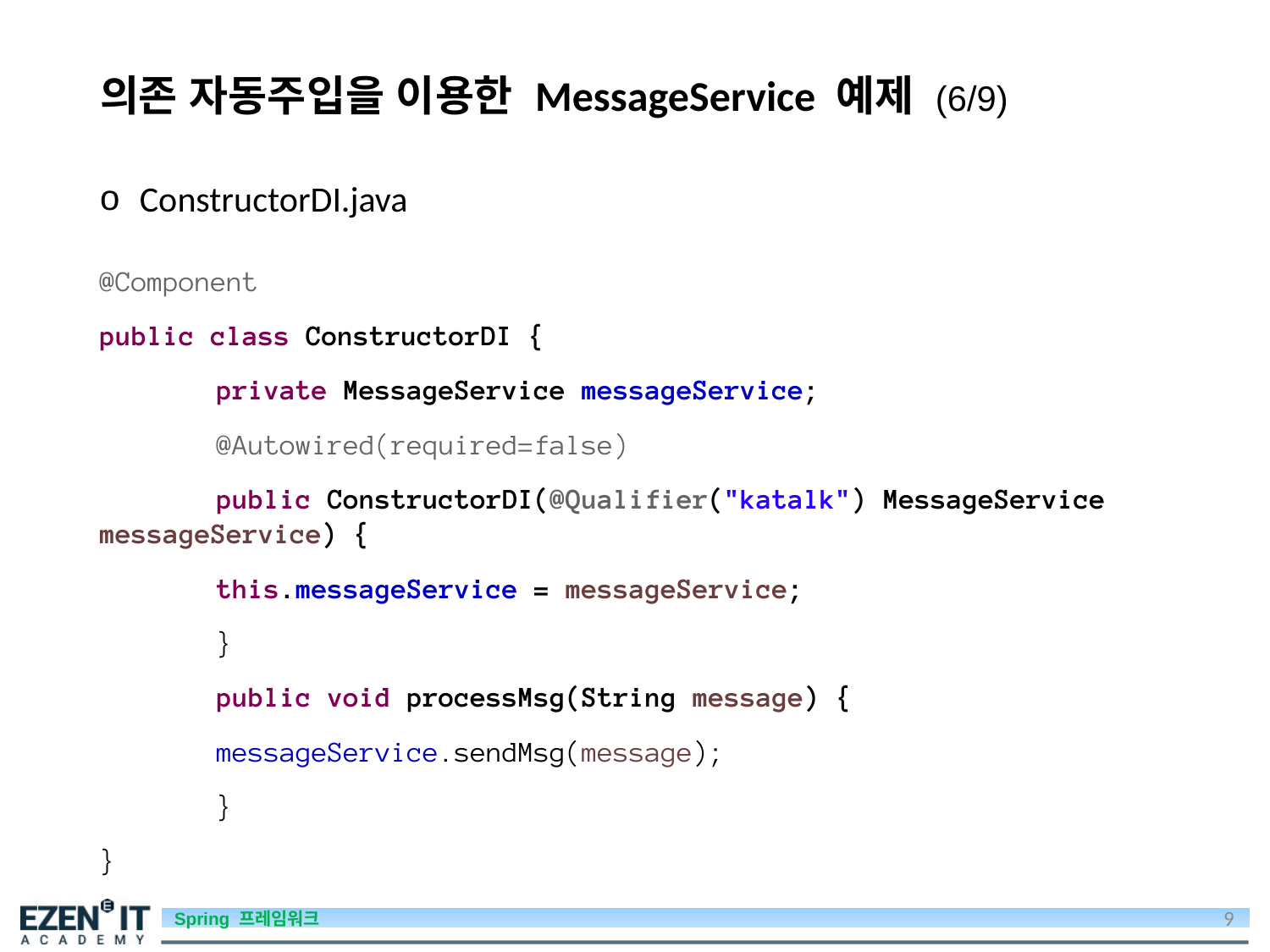

# 의존 자동주입을 이용한 MessageService 예제 (6/9)
 ConstructorDI.java

@Component
public class ConstructorDI {
	private MessageService messageService;
	@Autowired(required=false)
	public ConstructorDI(@Qualifier("katalk") MessageService 		messageService) {
		this.messageService = messageService;
	}
	public void processMsg(String message) {
		messageService.sendMsg(message);
	}
}
9